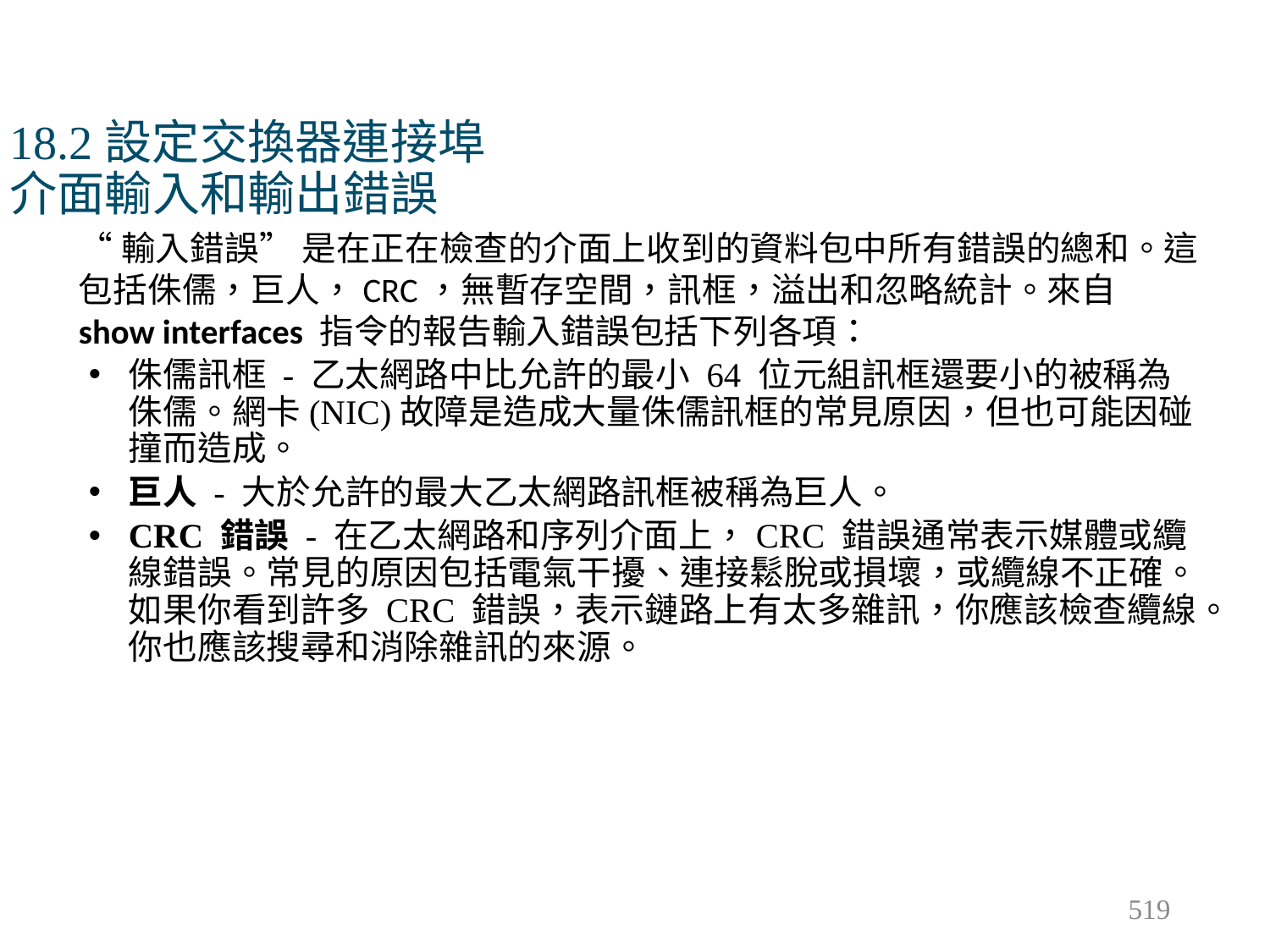

# 18.2設定交換器連接埠 介面輸入和輸出錯誤
“輸入錯誤” 是在正在檢查的介面上收到的資料包中所有錯誤的總和。這包括侏儒，巨人，CRC，無暫存空間，訊框，溢出和忽略統計。來自 show interfaces 指令的報告輸入錯誤包括下列各項：
侏儒訊框 - 乙太網路中比允許的最小 64 位元組訊框還要小的被稱為侏儒。網卡(NIC)故障是造成大量侏儒訊框的常見原因，但也可能因碰撞而造成。
巨人 - 大於允許的最大乙太網路訊框被稱為巨人。
CRC 錯誤 - 在乙太網路和序列介面上，CRC 錯誤通常表示媒體或纜線錯誤。常見的原因包括電氣干擾、連接鬆脫或損壞，或纜線不正確。如果你看到許多 CRC 錯誤，表示鏈路上有太多雜訊，你應該檢查纜線。你也應該搜尋和消除雜訊的來源。

519